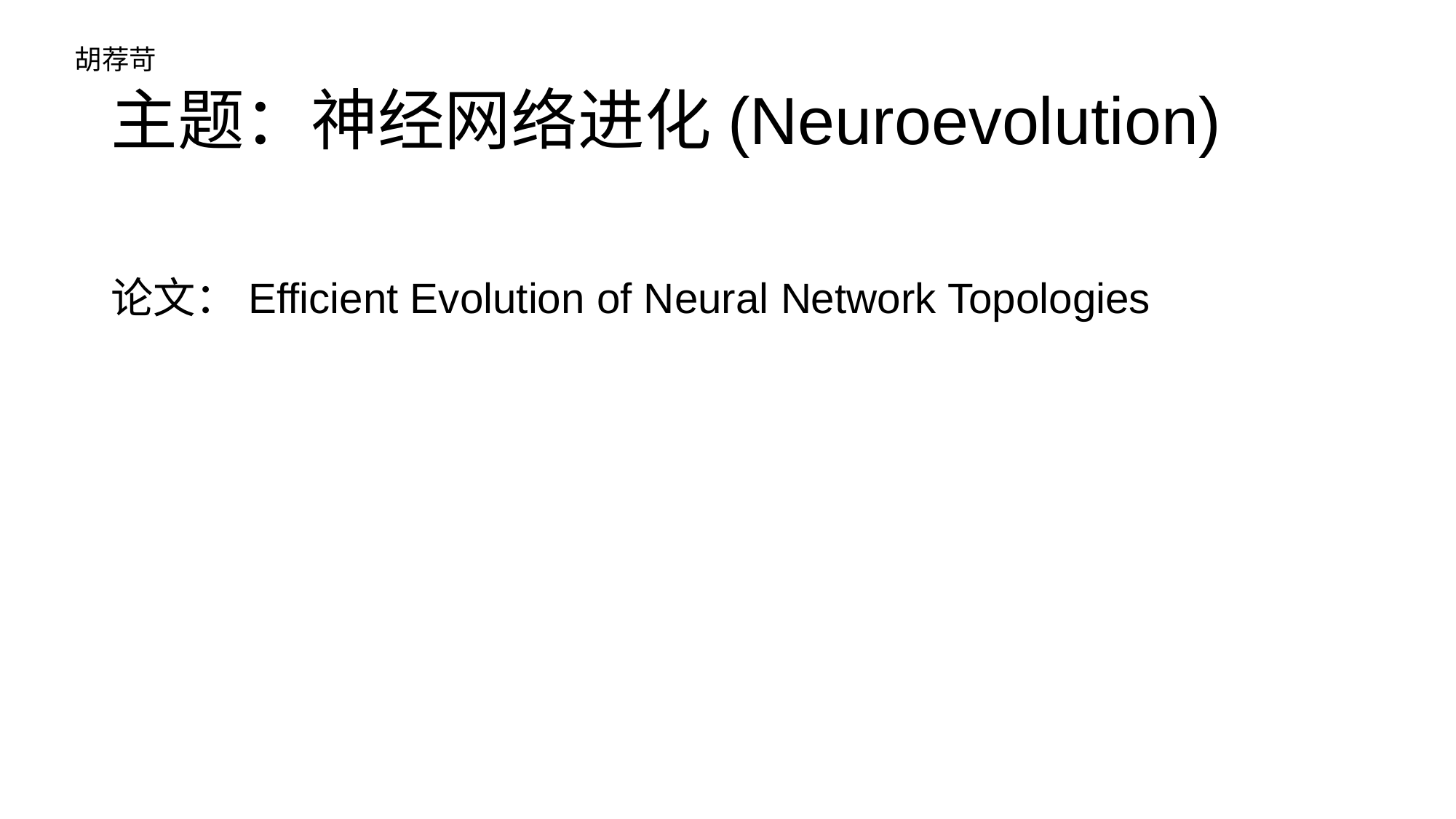

胡荐苛
# 主题：神经网络进化(Neuroevolution)
论文：Efficient Evolution of Neural Network Topologies